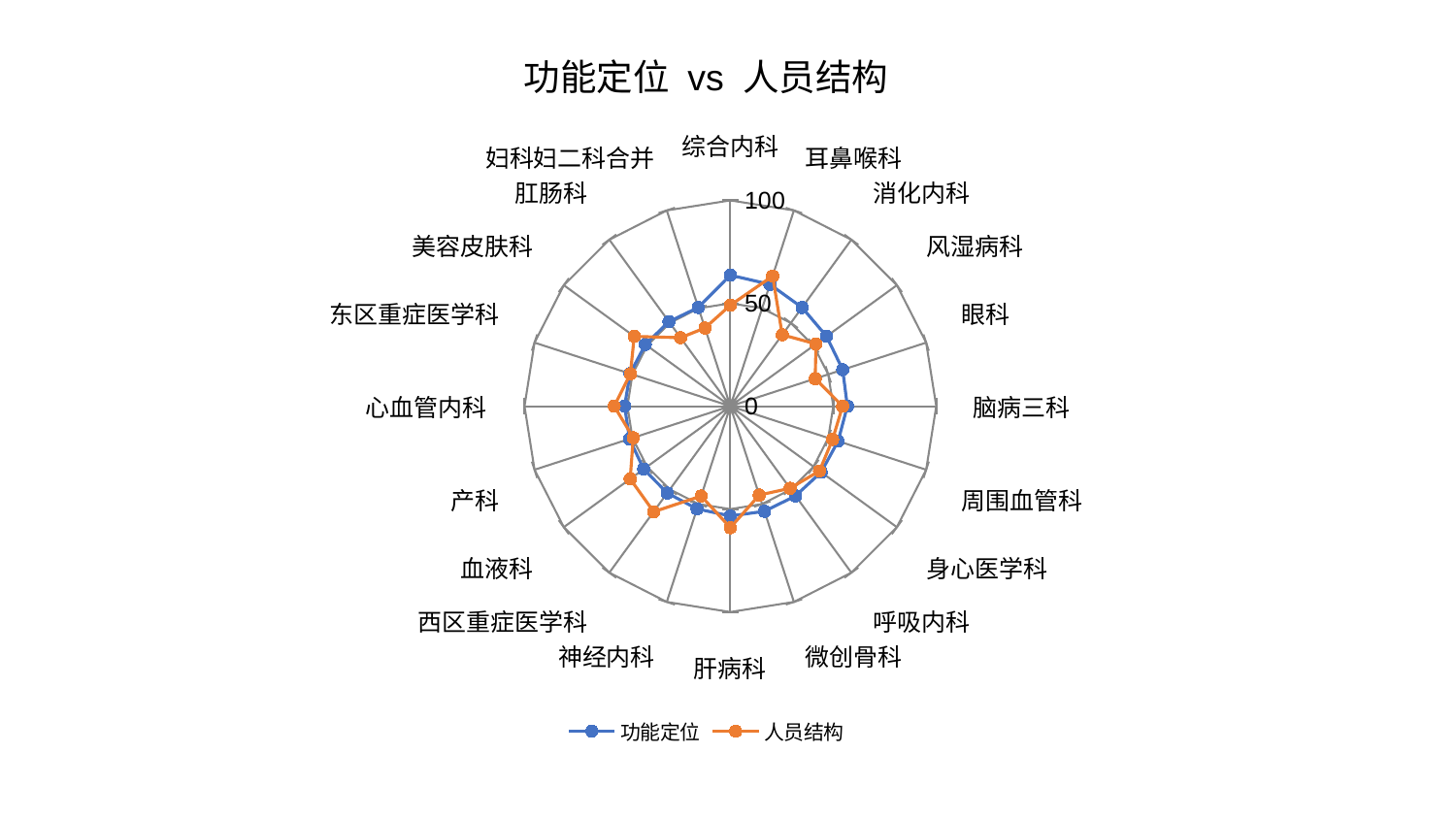

### Chart: 功能定位 vs 人员结构

| Category | 功能定位 | 人员结构 |
|---|---|---|
| 综合内科 | 63.667965036112285 | 49.05959676702123 |
| 耳鼻喉科 | 62.24413627735147 | 66.49356996814713 |
| 消化内科 | 59.271713614129155 | 42.905280510940514 |
| 风湿病科 | 57.751443401664844 | 51.444833969399085 |
| 眼科 | 57.388925592447976 | 43.33609970978323 |
| 脑病三科 | 56.83937788556471 | 54.53057826421484 |
| 周围血管科 | 55.043814217275845 | 52.22624477117236 |
| 身心医学科 | 54.523077545726984 | 53.534293654517526 |
| 呼吸内科 | 53.87396998826642 | 49.33320162444039 |
| 微创骨科 | 53.7060457586954 | 45.4085912939873 |
| 肝病科 | 53.35058107836222 | 59.0404431525906 |
| 神经内科 | 52.47795922471684 | 45.90421385951358 |
| 西区重症医学科 | 52.16233788359913 | 63.38870258729589 |
| 血液科 | 52.0413456422125 | 60.144408439142744 |
| 产科 | 51.49720107643997 | 49.58781873124248 |
| 心血管内科 | 51.37703243817392 | 56.42541348288761 |
| 东区重症医学科 | 51.23046449693494 | 51.0223993161271 |
| 美容皮肤科 | 51.05512837706424 | 57.71448945231059 |
| 肛肠科 | 50.77662521010202 | 41.15023150723613 |
| 妇科妇二科合并 | 50.45499273773076 | 39.95784127116256 |
33